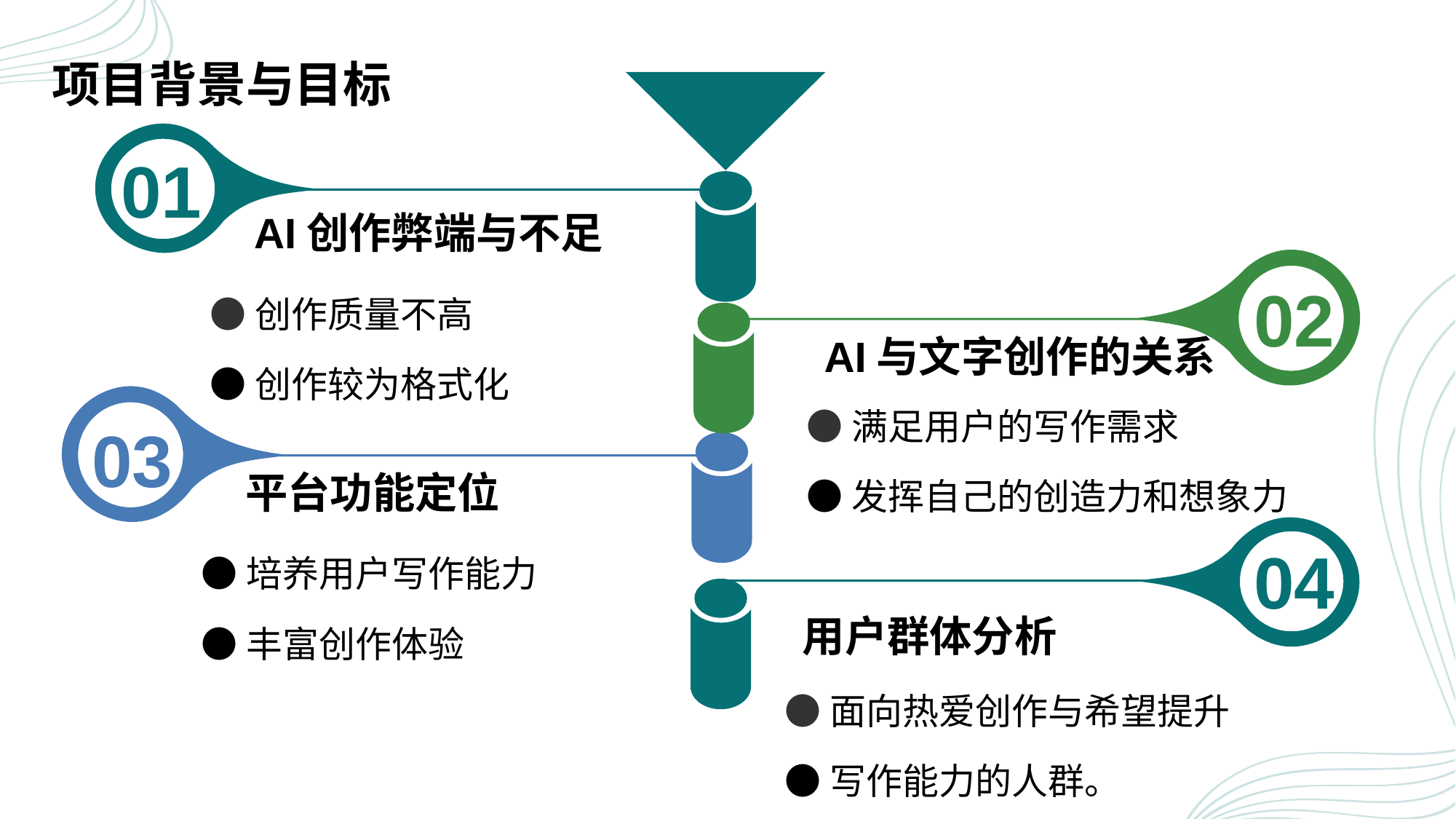

项目背景与目标

01

AI创作弊端与不足

●创作质量不高
●创作较为格式化
02

AI与文字创作的关系
●满足用户的写作需求
●发挥自己的创造力和想象力

03

平台功能定位

●培养用户写作能力
●丰富创作体验

04

用户群体分析
●面向热爱创作与希望提升
●写作能力的人群。